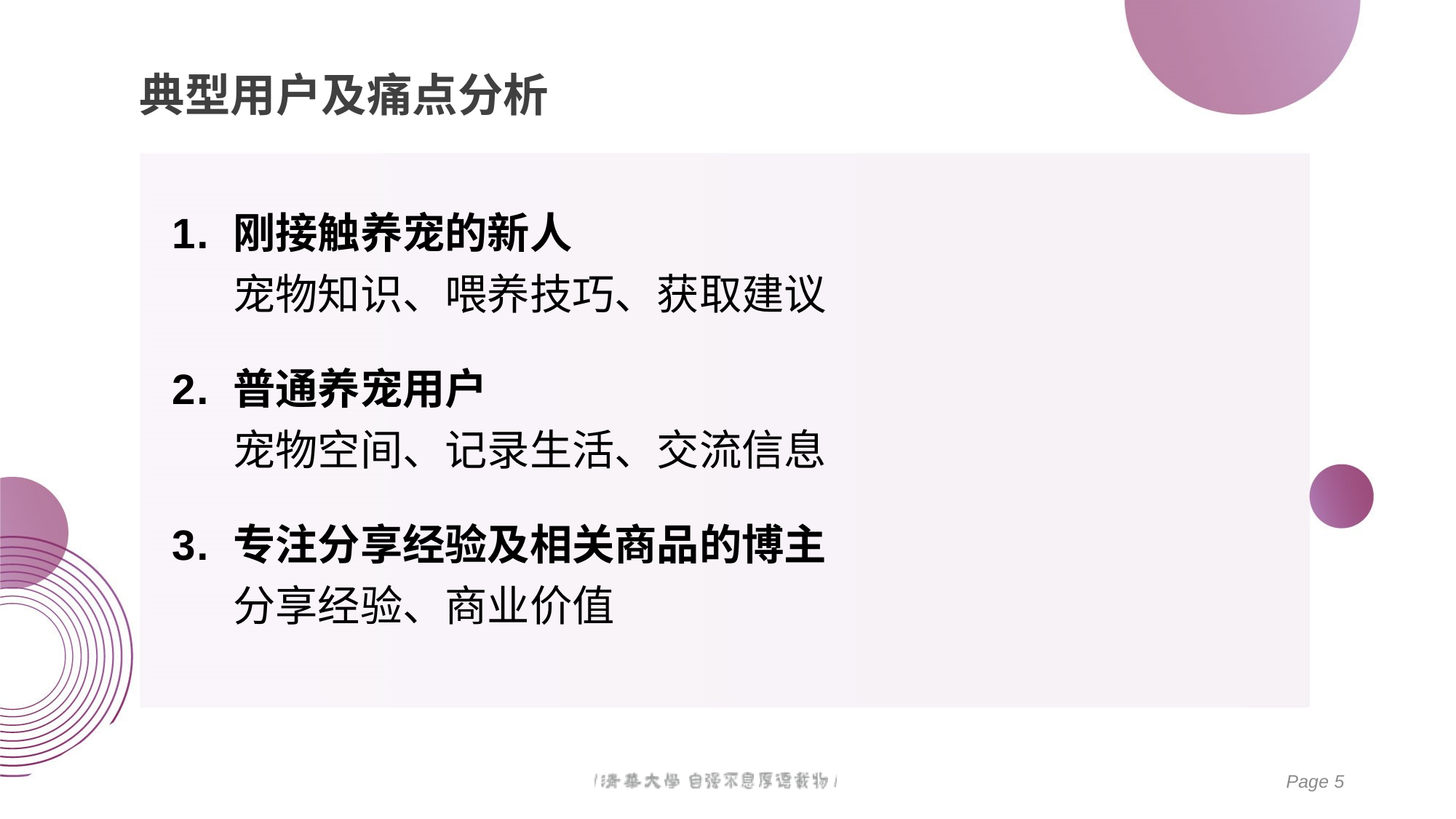

# 典型用户及痛点分析
刚接触养宠的新人
宠物知识、喂养技巧、获取建议
普通养宠用户
宠物空间、记录生活、交流信息
专注分享经验及相关商品的博主
分享经验、商业价值
Page 5